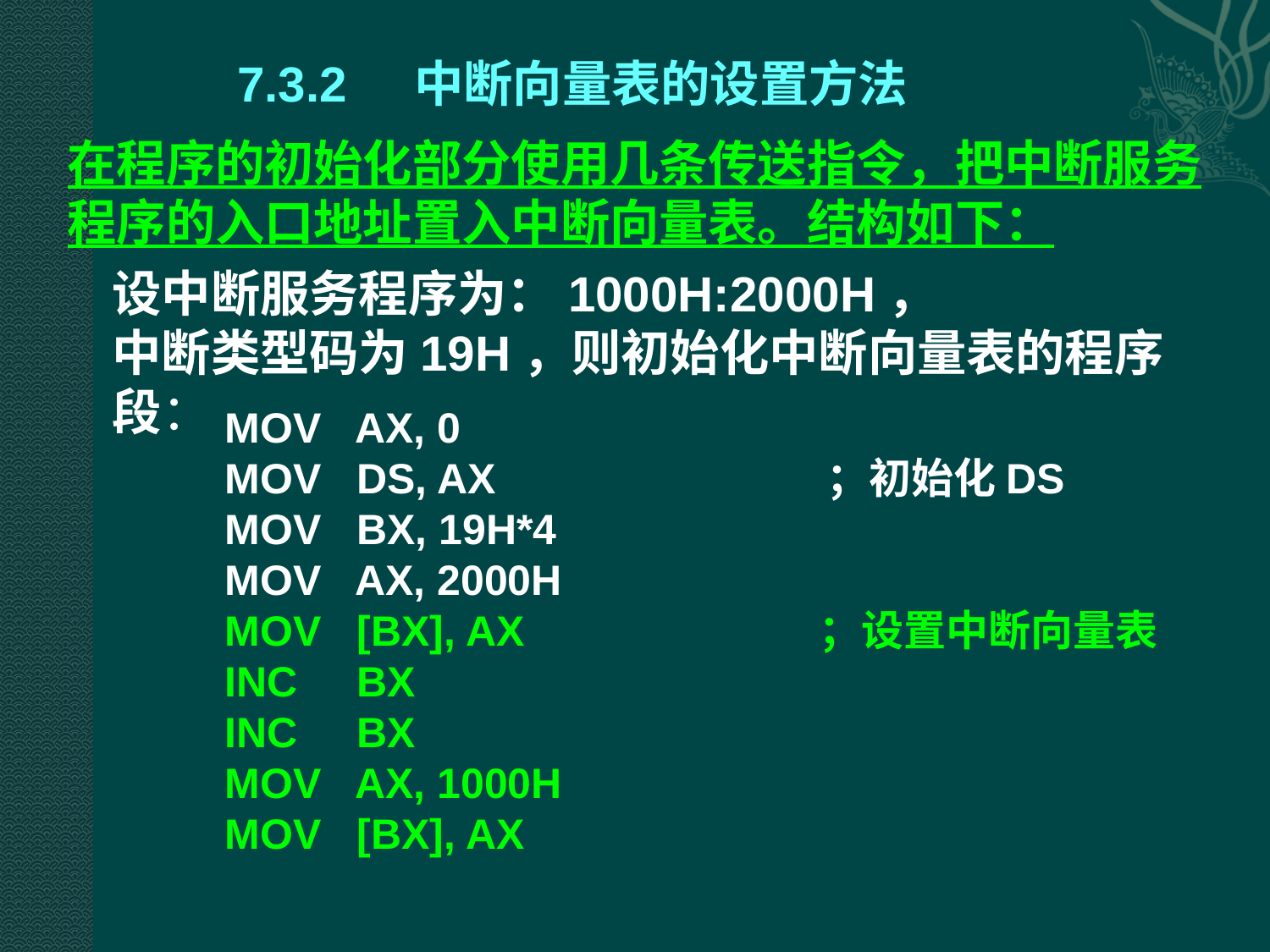

7.3.2    中断向量表的设置方法
在程序的初始化部分使用几条传送指令，把中断服务程序的入口地址置入中断向量表。结构如下：
设中断服务程序为：1000H:2000H，
中断类型码为19H，则初始化中断向量表的程序段：

                    MOV   AX, 0
               MOV   DS, AX                           ；初始化DS
               MOV   BX, 19H*4
               MOV   AX, 2000H
               MOV   [BX], AX                        ；设置中断向量表
               INC     BX
               INC     BX
               MOV   AX, 1000H
               MOV   [BX], AX